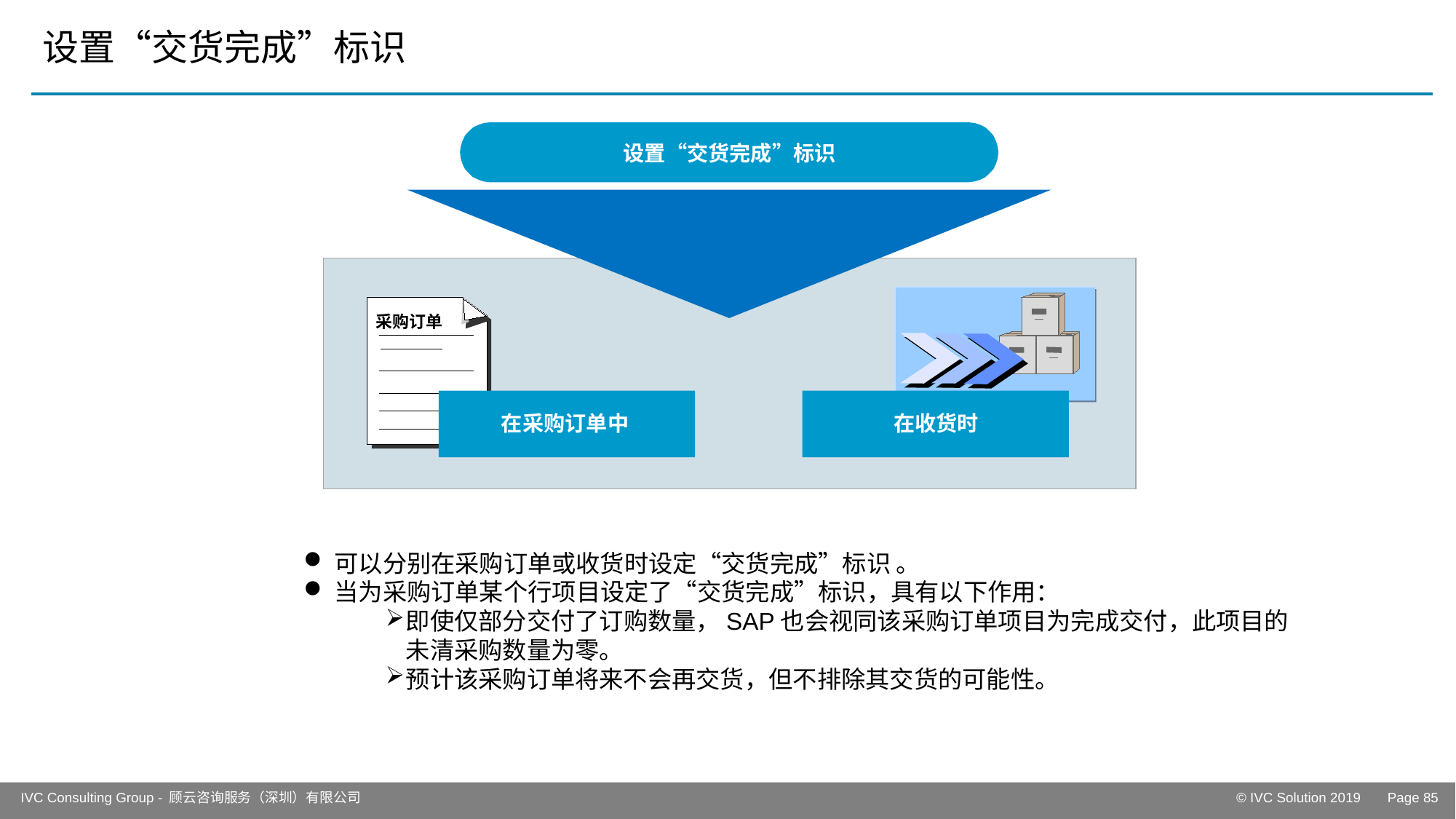

# 设置“交货完成”标识

设置“交货完成”标识

采购订单

在采购订单中
在收货时

可以分别在采购订单或收货时设定“交货完成”标识 。
当为采购订单某个行项目设定了“交货完成”标识，具有以下作用：
即使仅部分交付了订购数量，SAP也会视同该采购订单项目为完成交付，此项目的未清采购数量为零。
预计该采购订单将来不会再交货，但不排除其交货的可能性。